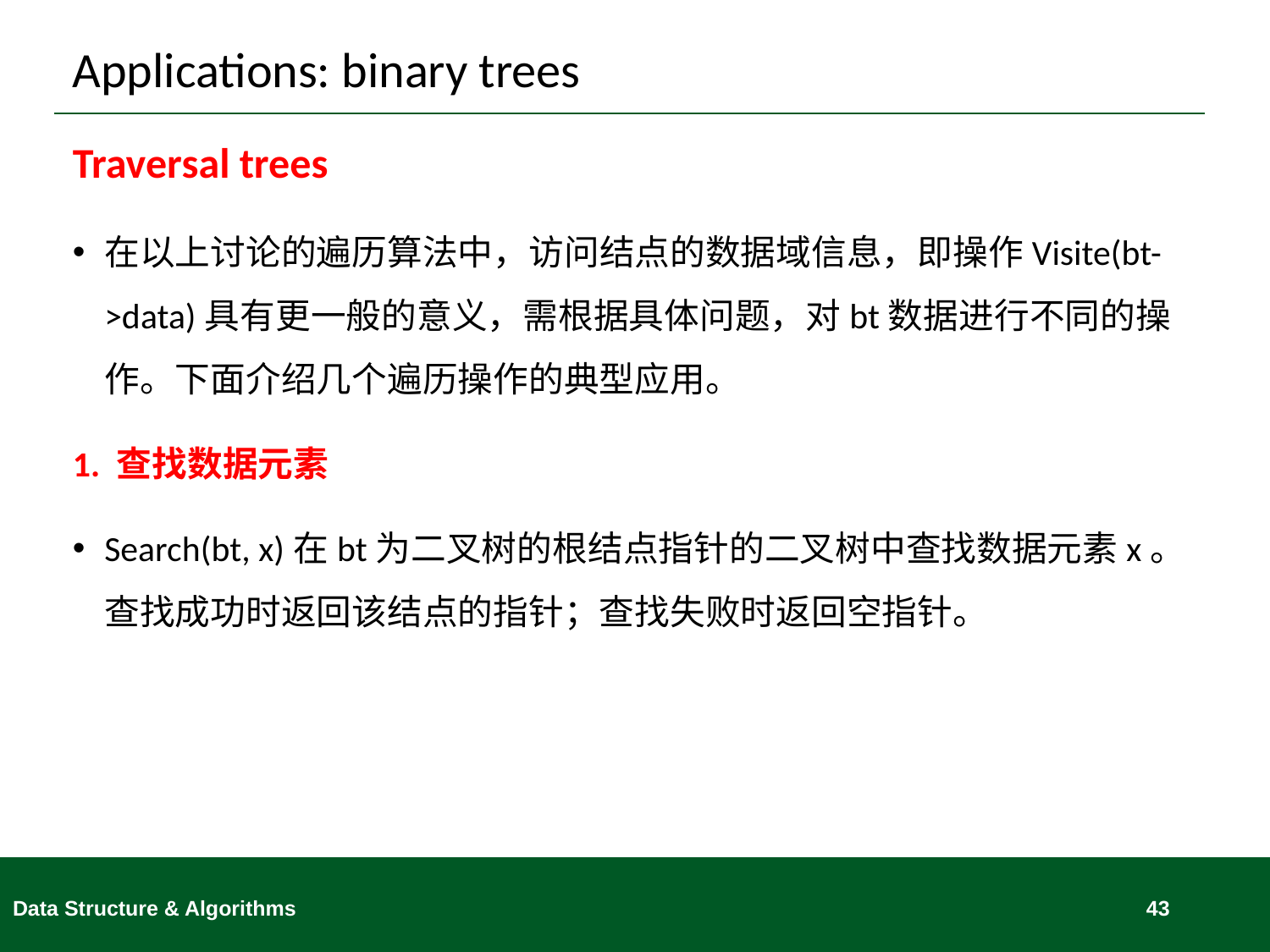

# Applications: binary trees
Traversal trees
在以上讨论的遍历算法中，访问结点的数据域信息，即操作Visite(bt->data)具有更一般的意义，需根据具体问题，对bt数据进行不同的操作。下面介绍几个遍历操作的典型应用。
1. 查找数据元素
Search(bt, x)在bt为二叉树的根结点指针的二叉树中查找数据元素x。查找成功时返回该结点的指针；查找失败时返回空指针。

Data Structure & Algorithms
43